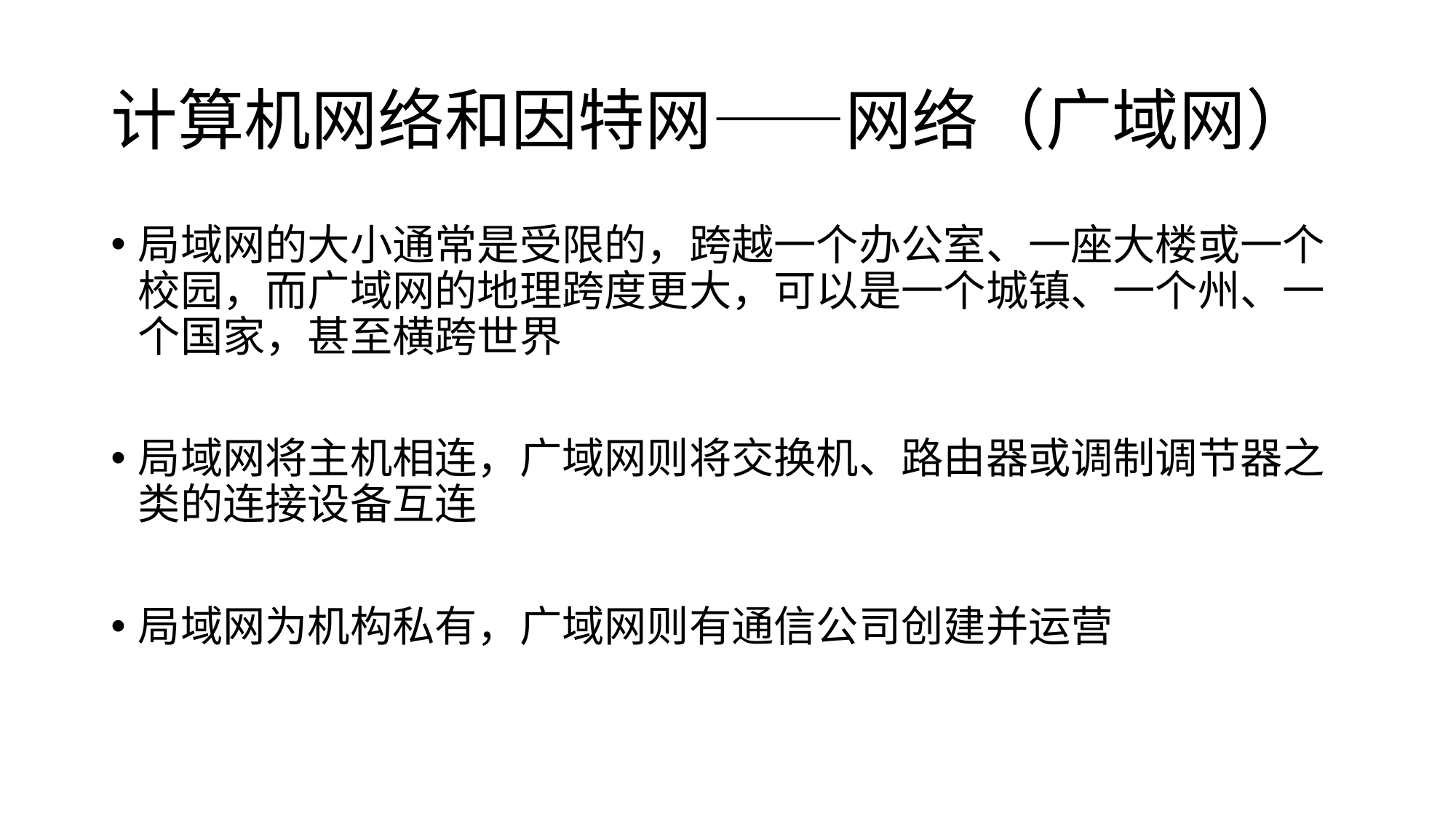

# 计算机网络和因特网——网络（广域网）
局域网的大小通常是受限的，跨越一个办公室、一座大楼或一个校园，而广域网的地理跨度更大，可以是一个城镇、一个州、一个国家，甚至横跨世界

局域网将主机相连，广域网则将交换机、路由器或调制调节器之类的连接设备互连

局域网为机构私有，广域网则有通信公司创建并运营